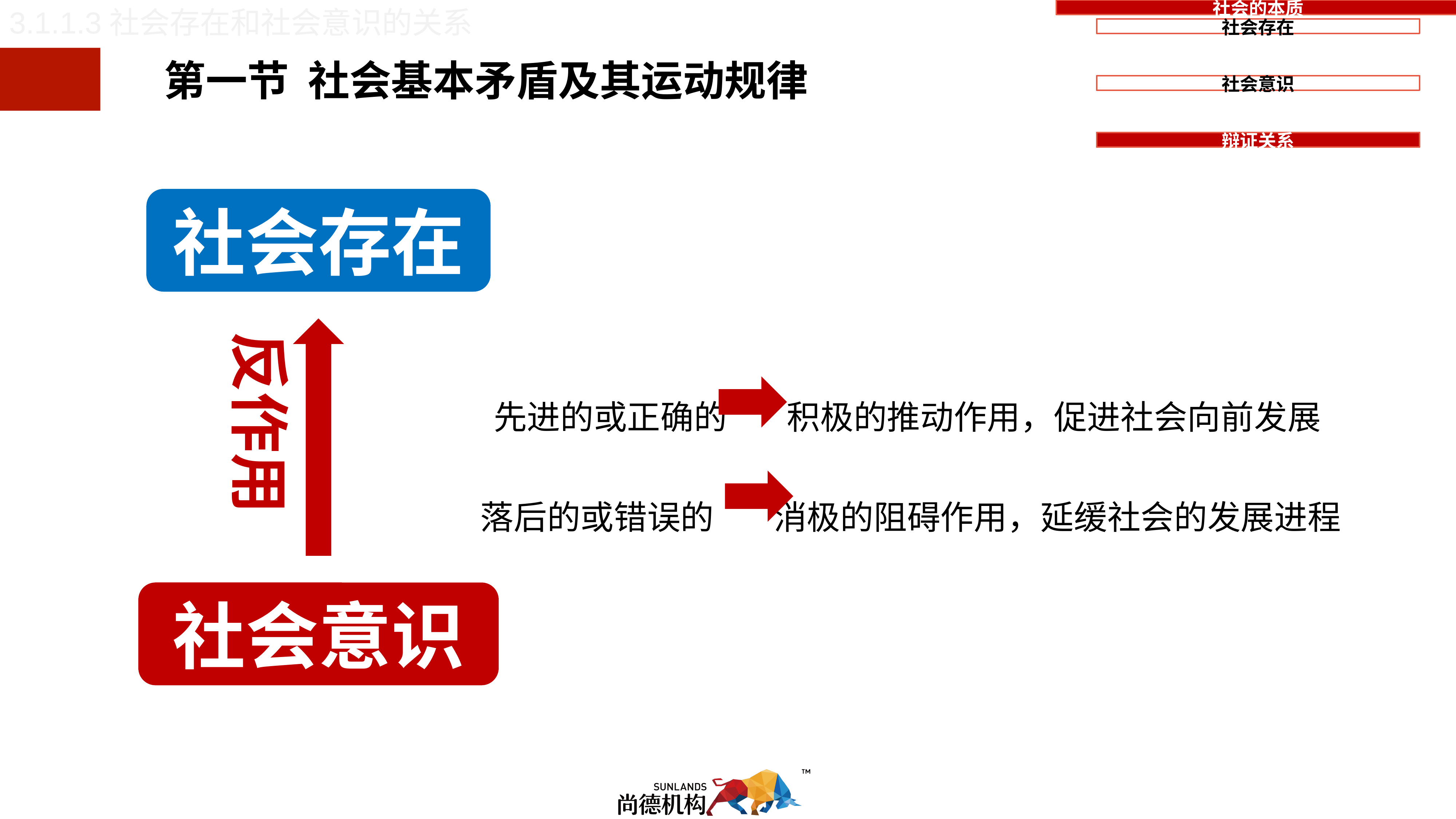

社会的本质
社会存在
社会意识
辩证关系
  3.1.1.3社会存在和社会意识的关系
  第一节  社会基本矛盾及其运动规律
社会存在
反作用
  先进的或正确的        积极的推动作用，促进社会向前发展 
     落后的或错误的        消极的阻碍作用，延缓社会的发展进程

社会意识